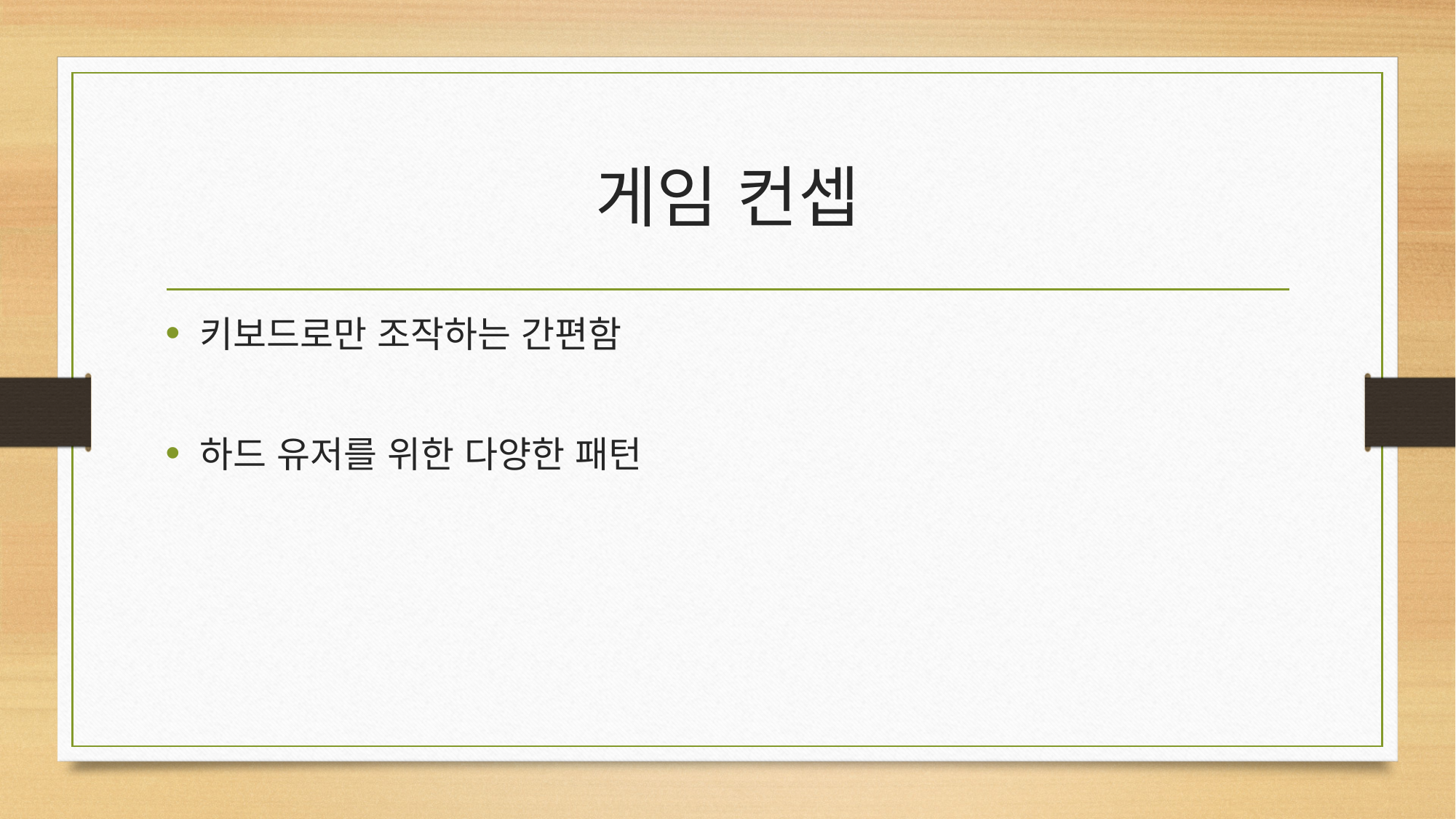

# 게임 컨셉
키보드로만 조작하는 간편함

하드 유저를 위한 다양한 패턴